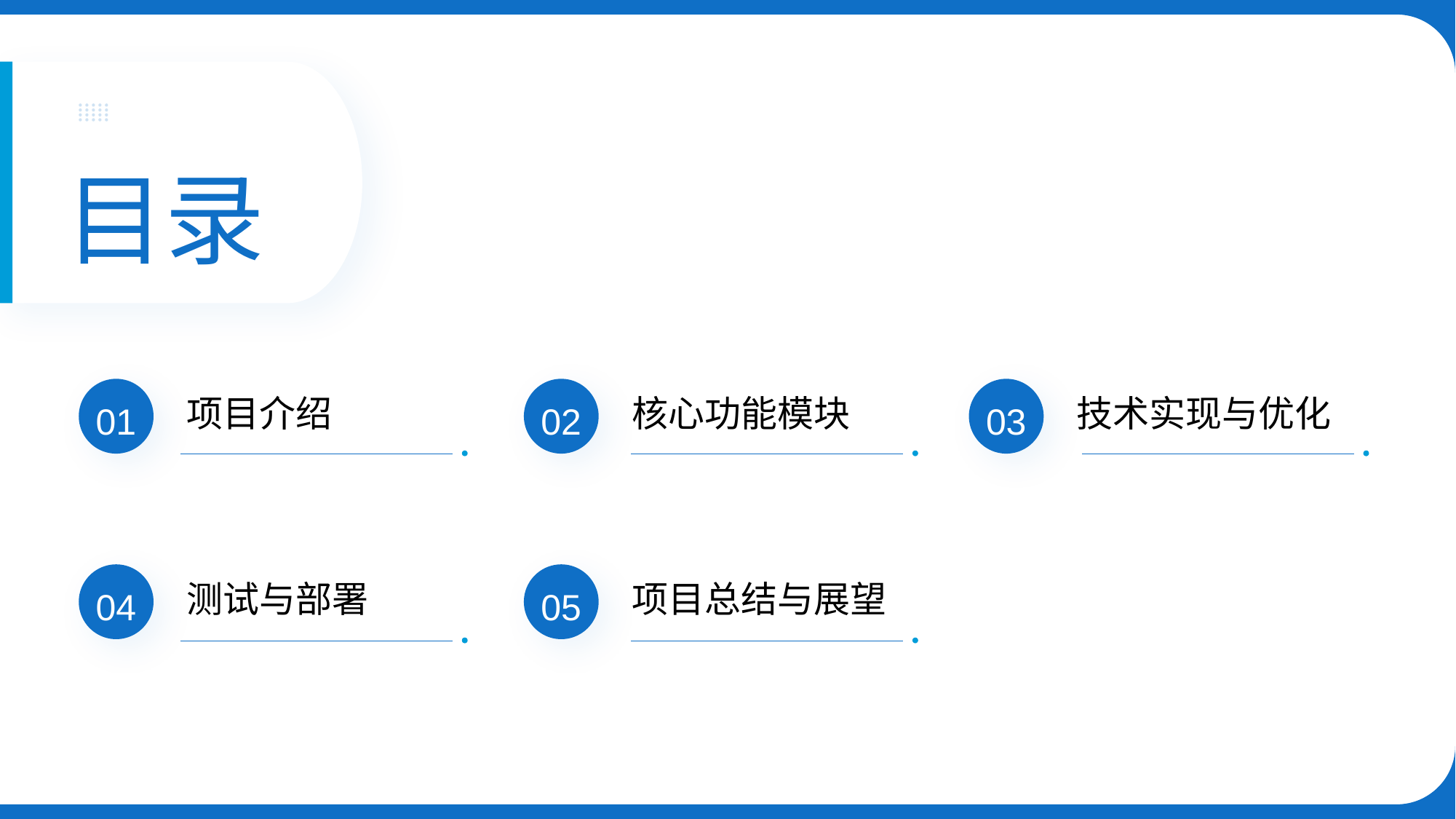

目录
项目介绍
核心功能模块
技术实现与优化

01

02

03

测试与部署
项目总结与展望

04

05